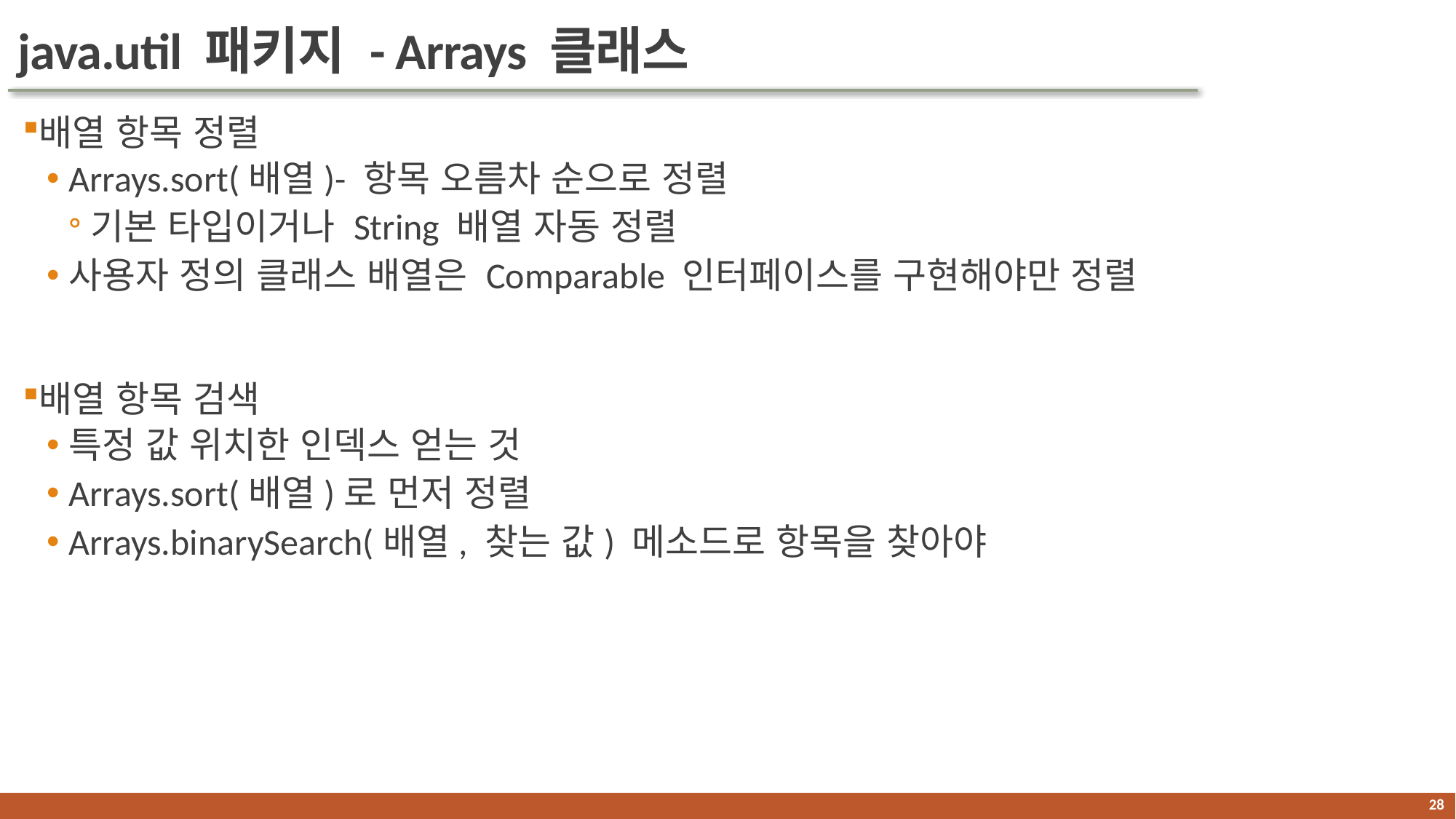

# java.util 패키지 - Arrays 클래스
배열 항목 정렬
Arrays.sort(배열)- 항목 오름차 순으로 정렬
기본 타입이거나 String 배열 자동 정렬
사용자 정의 클래스 배열은 Comparable 인터페이스를 구현해야만 정렬

배열 항목 검색
특정 값 위치한 인덱스 얻는 것
Arrays.sort(배열)로 먼저 정렬
Arrays.binarySearch(배열, 찾는 값) 메소드로 항목을 찾아야

28